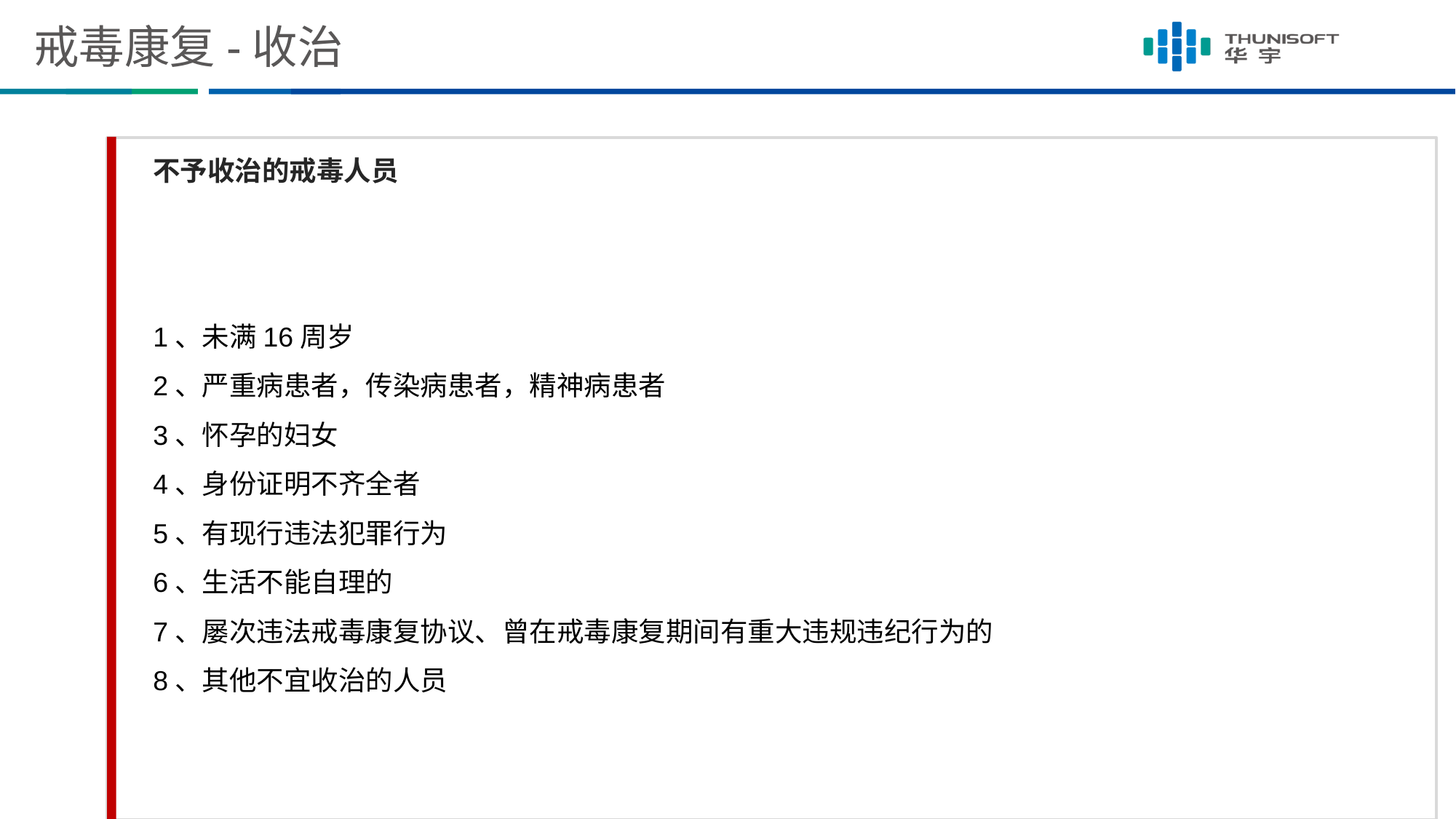

# 戒毒康复-收治

不予收治的戒毒人员
1、未满16周岁
2、严重病患者，传染病患者，精神病患者
3、怀孕的妇女
4、身份证明不齐全者
5、有现行违法犯罪行为
6、生活不能自理的
7、屡次违法戒毒康复协议、曾在戒毒康复期间有重大违规违纪行为的
8、其他不宜收治的人员